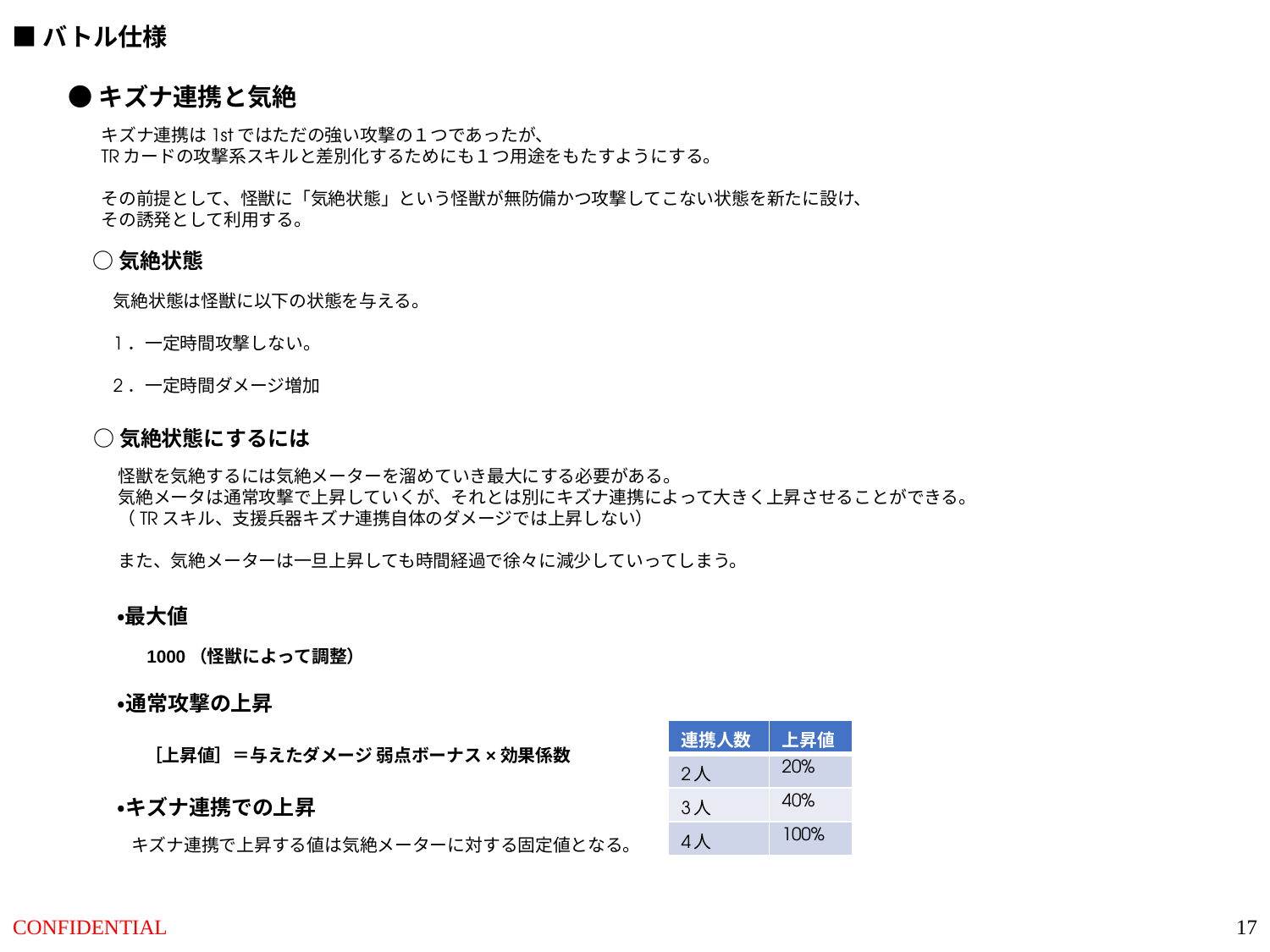

■バトル仕様
●キズナ連携と気絶
キズナ連携は1stではただの強い攻撃の１つであったが、
TRカードの攻撃系スキルと差別化するためにも１つ用途をもたすようにする。

その前提として、怪獣に「気絶状態」という怪獣が無防備かつ攻撃してこない状態を新たに設け、
その誘発として利用する。
○気絶状態
気絶状態は怪獣に以下の状態を与える。

1．一定時間攻撃しない。

2．一定時間ダメージ増加
○気絶状態にするには
怪獣を気絶するには気絶メーターを溜めていき最大にする必要がある。
気絶メータは通常攻撃で上昇していくが、それとは別にキズナ連携によって大きく上昇させることができる。
（TRスキル、支援兵器キズナ連携自体のダメージでは上昇しない）

また、気絶メーターは一旦上昇しても時間経過で徐々に減少していってしまう。
・最大値
1000（怪獣によって調整）
・通常攻撃の上昇
| 連携人数 | 上昇値 |
| --- | --- |
| 2人 | 20% |
| 3人 | 40% |
| 4人 | 100% |
［上昇値］＝与えたダメージ 弱点ボーナス×効果係数
・キズナ連携での上昇
キズナ連携で上昇する値は気絶メーターに対する固定値となる。
17
CONFIDENTIAL